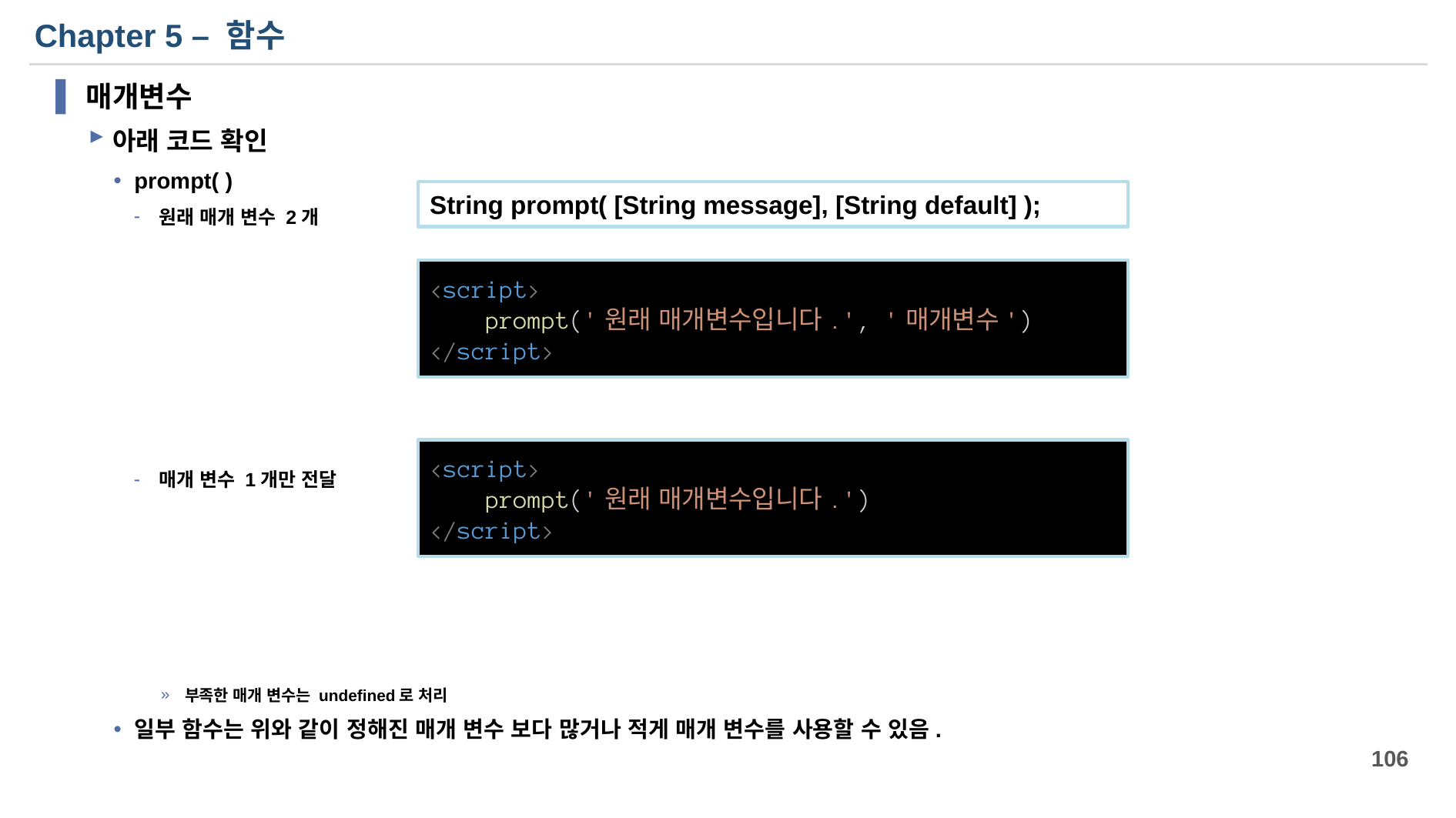

# Chapter 5 – 함수
매개변수
아래 코드 확인
prompt( )
원래 매개 변수 2개

매개 변수 1개만 전달

부족한 매개 변수는 undefined로 처리
일부 함수는 위와 같이 정해진 매개 변수 보다 많거나 적게 매개 변수를 사용할 수 있음.
String prompt( [String message], [String default] );
<script>
    prompt('원래 매개변수입니다.', '매개변수')
</script>
<script>
    prompt('원래 매개변수입니다.')
</script>
106